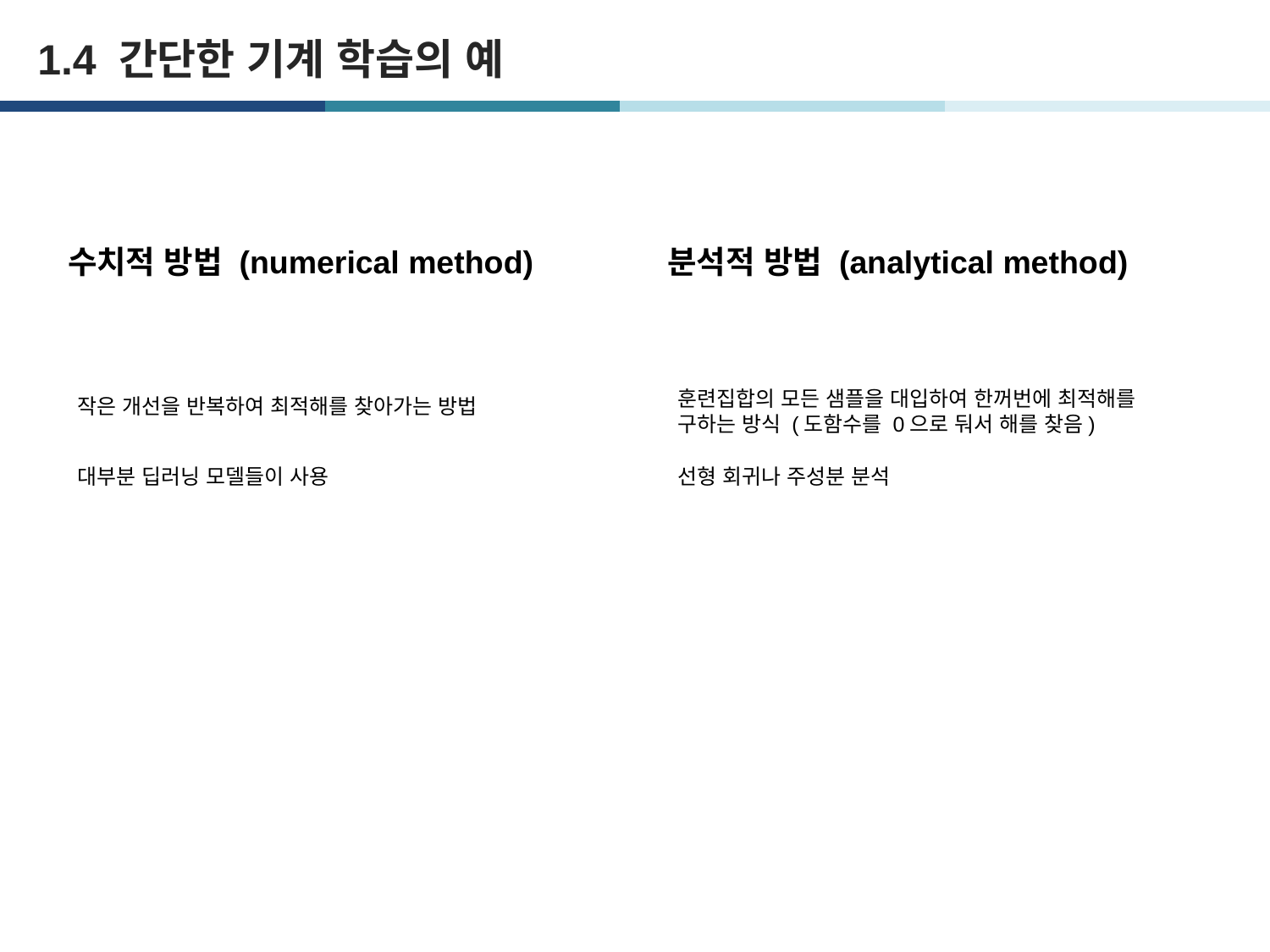

# 1.4 간단한 기계 학습의 예
수치적 방법 (numerical method)
분석적 방법 (analytical method)
작은 개선을 반복하여 최적해를 찾아가는 방법
훈련집합의 모든 샘플을 대입하여 한꺼번에 최적해를 구하는 방식 (도함수를 0으로 둬서 해를 찾음)
대부분 딥러닝 모델들이 사용
선형 회귀나 주성분 분석